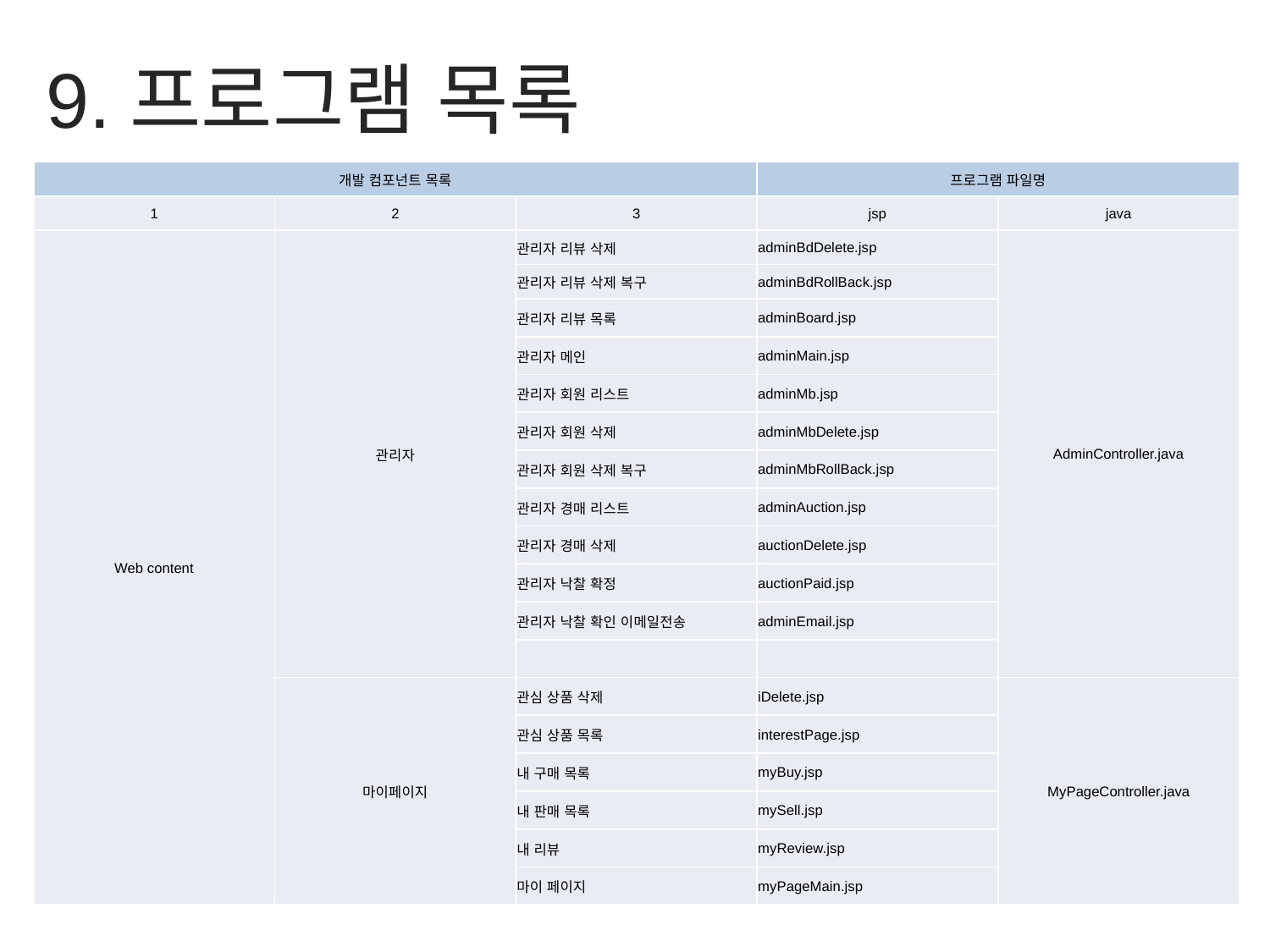

9.프로그램 목록
| 개발 컴포넌트 목록 |  |  | 프로그램 파일명 |  |
| --- | --- | --- | --- | --- |
| 1 | 2 | 3 | jsp | java |
| Web content | 관리자 | 관리자 리뷰 삭제 | adminBdDelete.jsp | AdminController.java |
|  |  | 관리자 리뷰 삭제 복구 | adminBdRollBack.jsp |  |
|  |  | 관리자 리뷰 목록 | adminBoard.jsp |  |
|  |  | 관리자 메인 | adminMain.jsp |  |
|  |  | 관리자 회원 리스트 | adminMb.jsp |  |
|  |  | 관리자 회원 삭제 | adminMbDelete.jsp |  |
|  |  | 관리자 회원 삭제 복구 | adminMbRollBack.jsp |  |
|  |  | 관리자 경매 리스트 | adminAuction.jsp |  |
|  |  | 관리자 경매 삭제 | auctionDelete.jsp |  |
|  |  | 관리자 낙찰 확정 | auctionPaid.jsp |  |
|  |  | 관리자 낙찰 확인 이메일전송 | adminEmail.jsp |  |
|  |  |  |  |  |
|  | 마이페이지 | 관심 상품 삭제 | iDelete.jsp | MyPageController.java |
|  |  | 관심 상품 목록 | interestPage.jsp |  |
|  |  | 내 구매 목록 | myBuy.jsp |  |
|  |  | 내 판매 목록 | mySell.jsp |  |
|  |  | 내 리뷰 | myReview.jsp |  |
|  |  | 마이 페이지 | myPageMain.jsp |  |